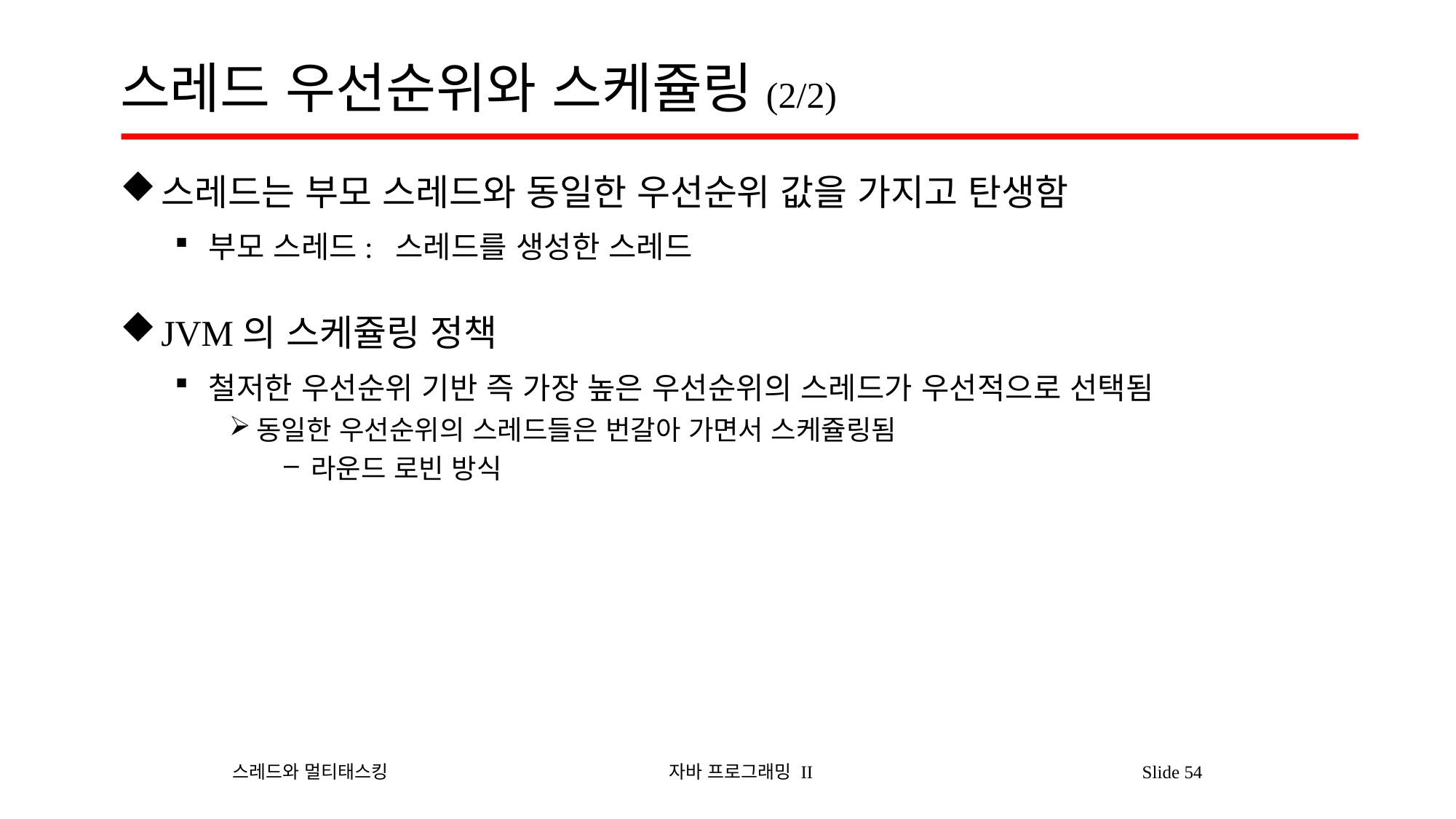

# 스레드 우선순위와 스케쥴링(2/2)
스레드는 부모 스레드와 동일한 우선순위 값을 가지고 탄생함
부모 스레드:  스레드를 생성한 스레드
JVM의 스케쥴링 정책
철저한 우선순위 기반 즉 가장 높은 우선순위의 스레드가 우선적으로 선택됨
동일한 우선순위의 스레드들은 번갈아 가면서 스케쥴링됨
라운드 로빈 방식